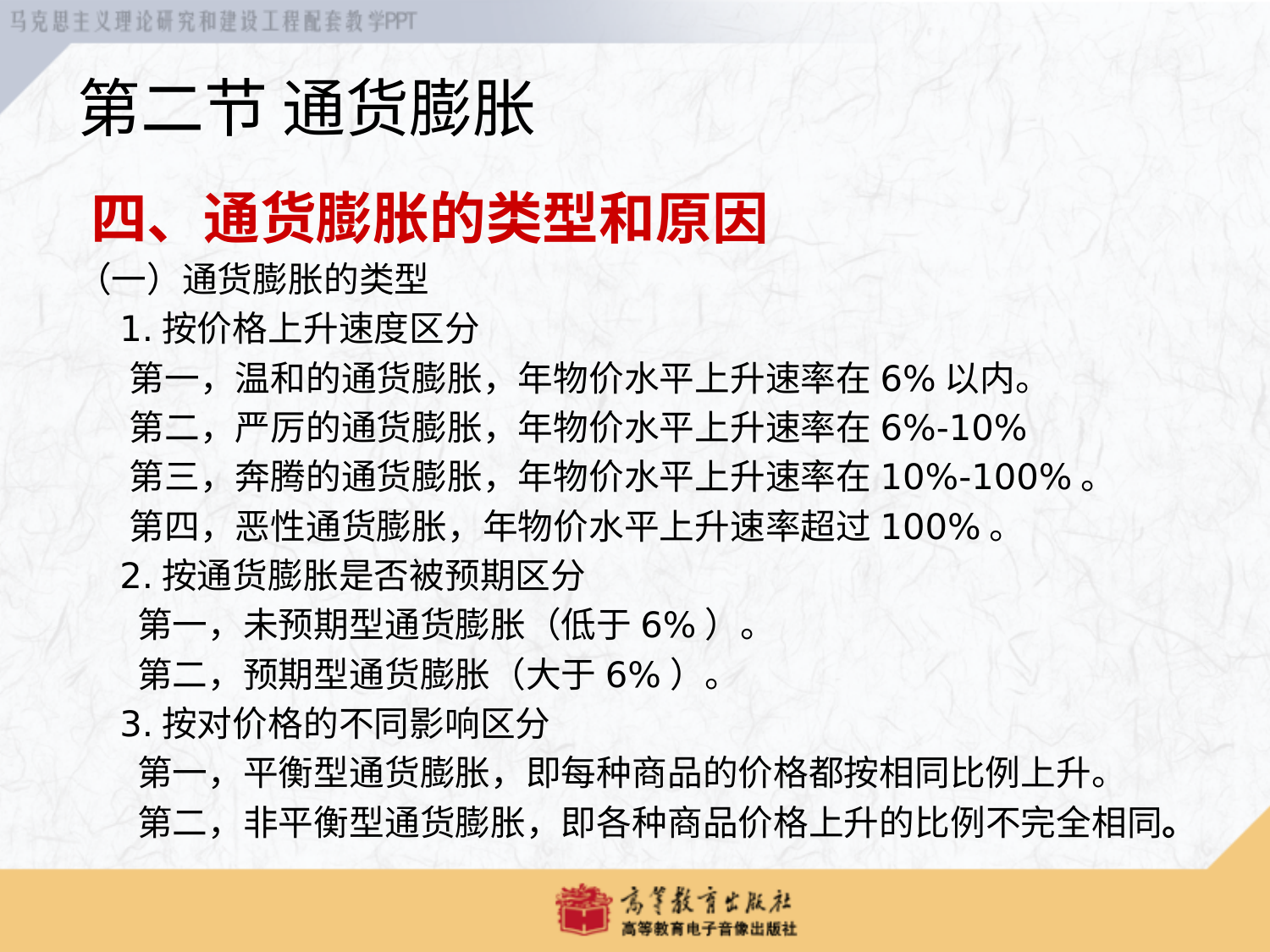

# 第二节 通货膨胀
     四、通货膨胀的类型和原因
（一）通货膨胀的类型
  1.按价格上升速度区分
   第一，温和的通货膨胀，年物价水平上升速率在6%以内。
   第二，严厉的通货膨胀，年物价水平上升速率在6%-10%
   第三，奔腾的通货膨胀，年物价水平上升速率在10%-100%。
   第四，恶性通货膨胀，年物价水平上升速率超过100%。
  2.按通货膨胀是否被预期区分
    第一，未预期型通货膨胀（低于6%）。
    第二，预期型通货膨胀（大于6%）。
  3.按对价格的不同影响区分
    第一，平衡型通货膨胀，即每种商品的价格都按相同比例上升。
    第二，非平衡型通货膨胀，即各种商品价格上升的比例不完全相同。